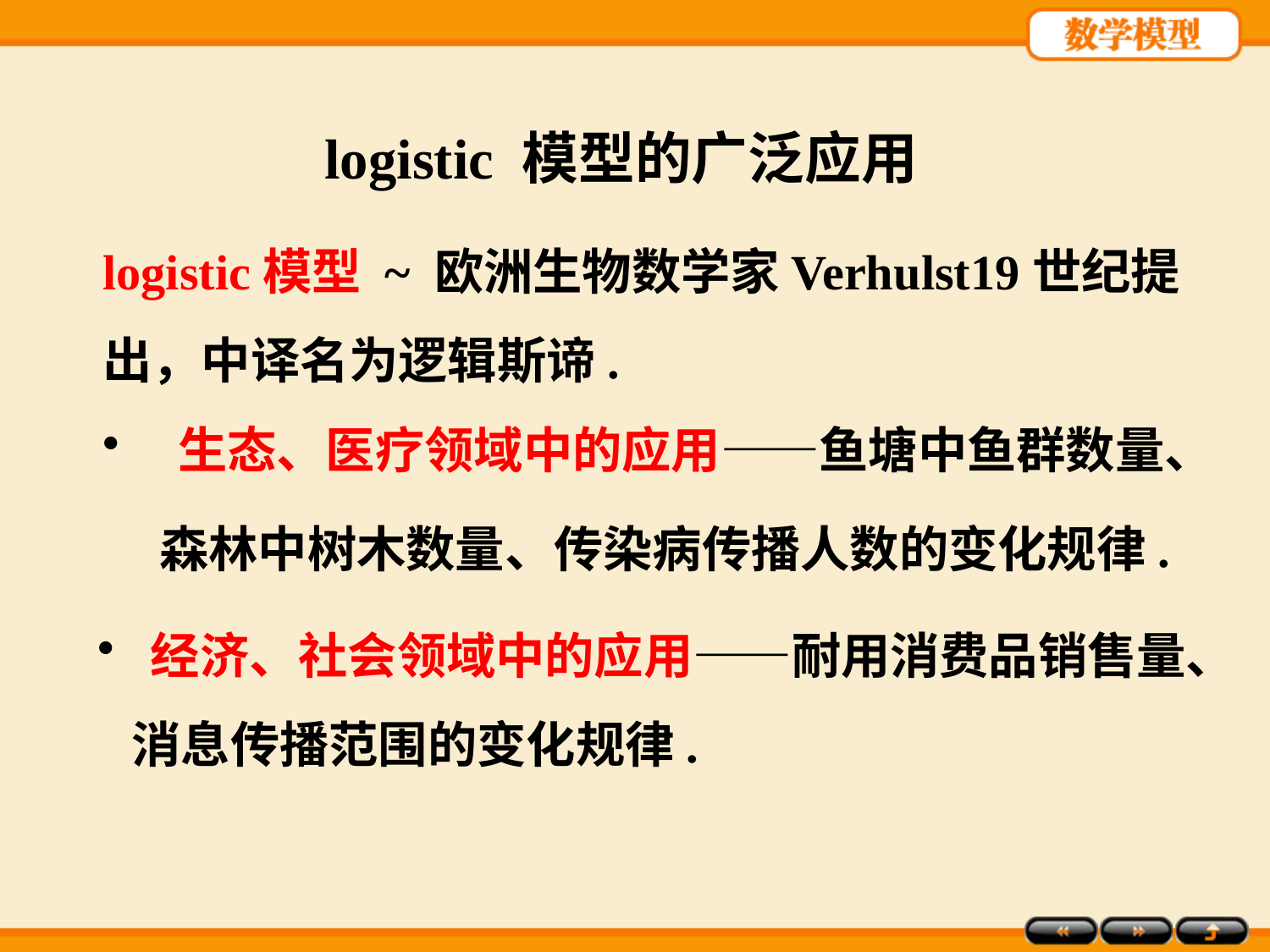

logistic 模型的广泛应用
logistic模型 ~ 欧洲生物数学家Verhulst19世纪提出，中译名为逻辑斯谛.
   生态、医疗领域中的应用——鱼塘中鱼群数量、
    森林中树木数量、传染病传播人数的变化规律.
 经济、社会领域中的应用——耐用消费品销售量、
  消息传播范围的变化规律.